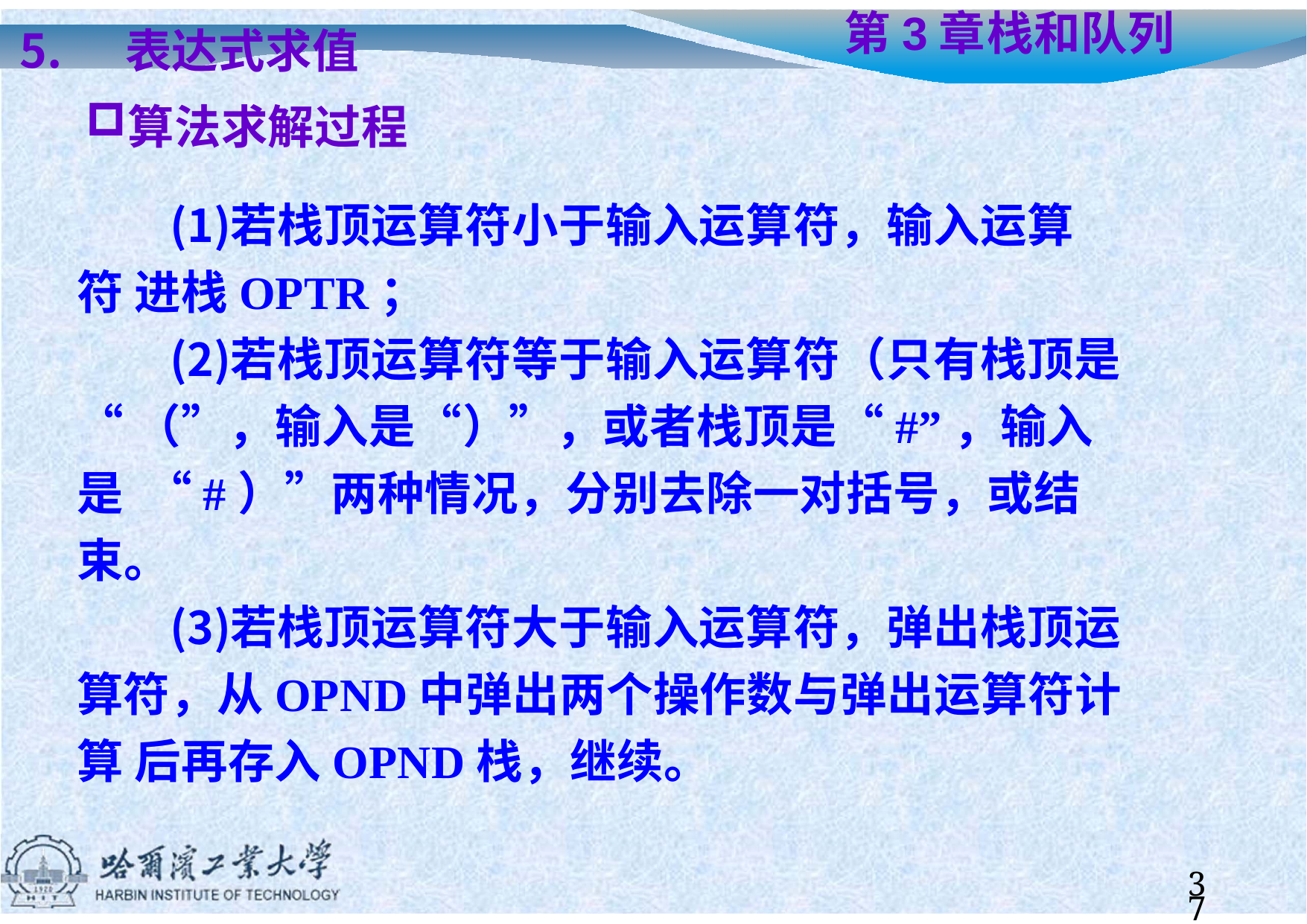

表达式求值
算法求解过程
# 第3章	栈和队列

若栈顶运算符小于输入运算符，输入运算符 进栈OPTR；
若栈顶运算符等于输入运算符（只有栈顶是
“（”，输入是“）”，或者栈顶是“#”，输入是  “#）”两种情况，分别去除一对括号，或结束。
若栈顶运算符大于输入运算符，弹出栈顶运 算符，从OPND中弹出两个操作数与弹出运算符计算 后再存入OPND栈，继续。

37